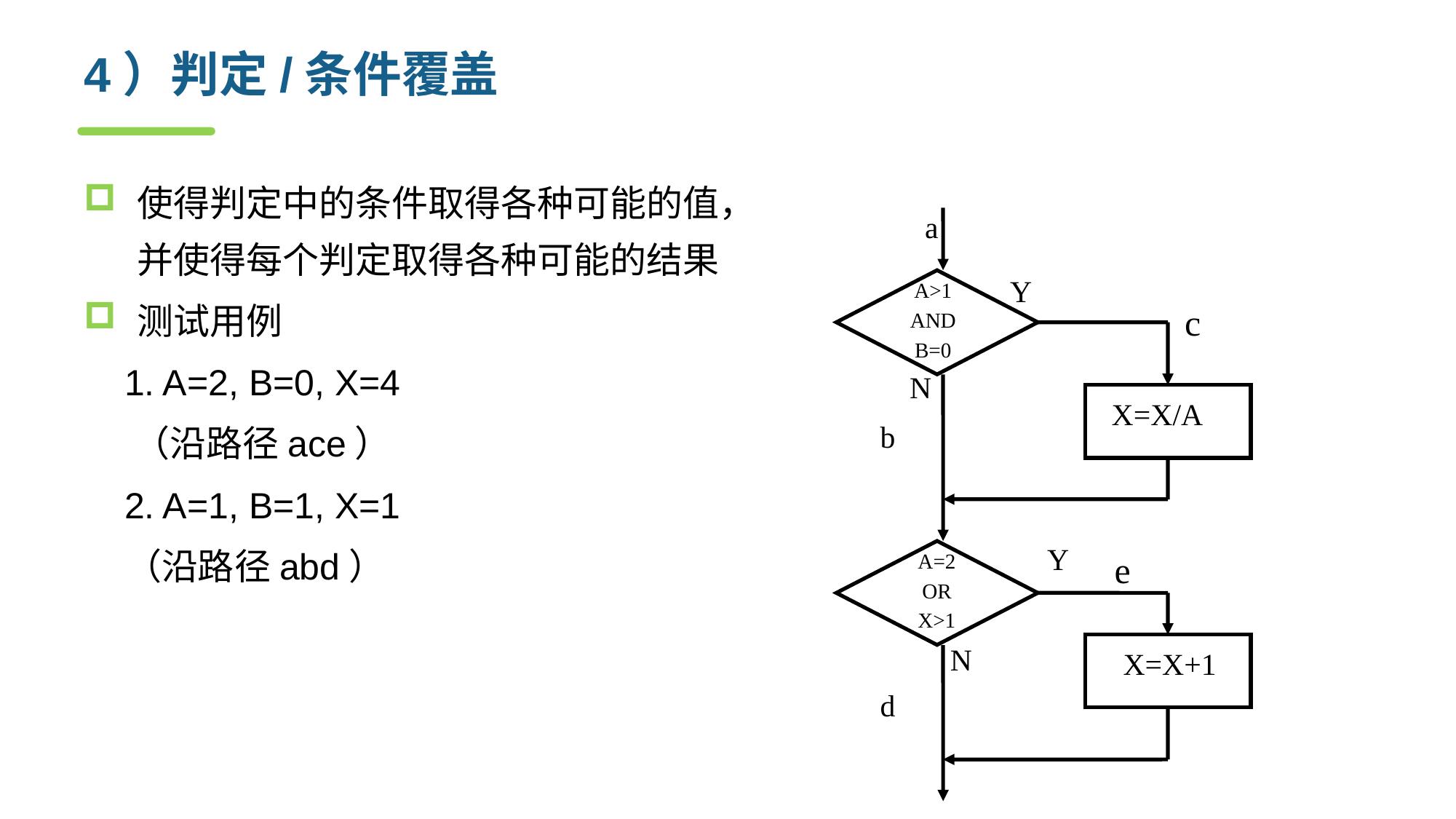

# 4）判定/条件覆盖
使得判定中的条件取得各种可能的值，并使得每个判定取得各种可能的结果
测试用例
    1. A=2, B=0, X=4
     （沿路径ace）
    2. A=1, B=1, X=1
    （沿路径abd）
a

Y
c
N

X=X/A
b
Y
e
A=2
OR
X>1
N
X=X+1
d
A>1
AND
B=0
15